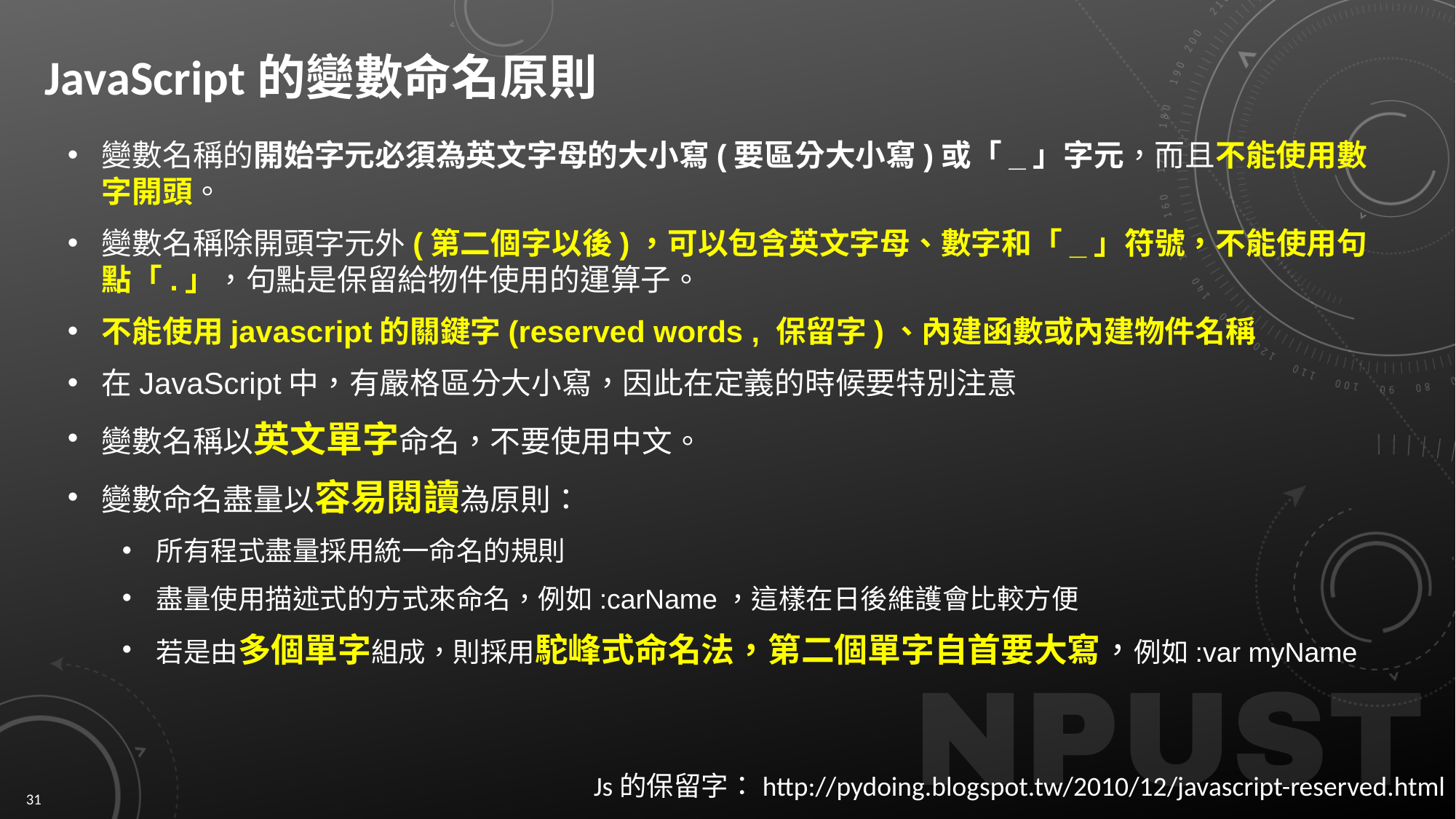

# JavaScript的變數命名原則
變數名稱的開始字元必須為英文字母的大小寫(要區分大小寫)或「_」字元，而且不能使用數字開頭。
變數名稱除開頭字元外(第二個字以後)，可以包含英文字母、數字和「_」符號，不能使用句點「.」，句點是保留給物件使用的運算子。
不能使用javascript的關鍵字(reserved words , 保留字)、內建函數或內建物件名稱
在JavaScript中，有嚴格區分大小寫，因此在定義的時候要特別注意
變數名稱以英文單字命名，不要使用中文。
變數命名盡量以容易閱讀為原則：
所有程式盡量採用統一命名的規則
盡量使用描述式的方式來命名，例如:carName，這樣在日後維護會比較方便
若是由多個單字組成，則採用駝峰式命名法，第二個單字自首要大寫，例如:var myName

Js的保留字：http://pydoing.blogspot.tw/2010/12/javascript-reserved.html